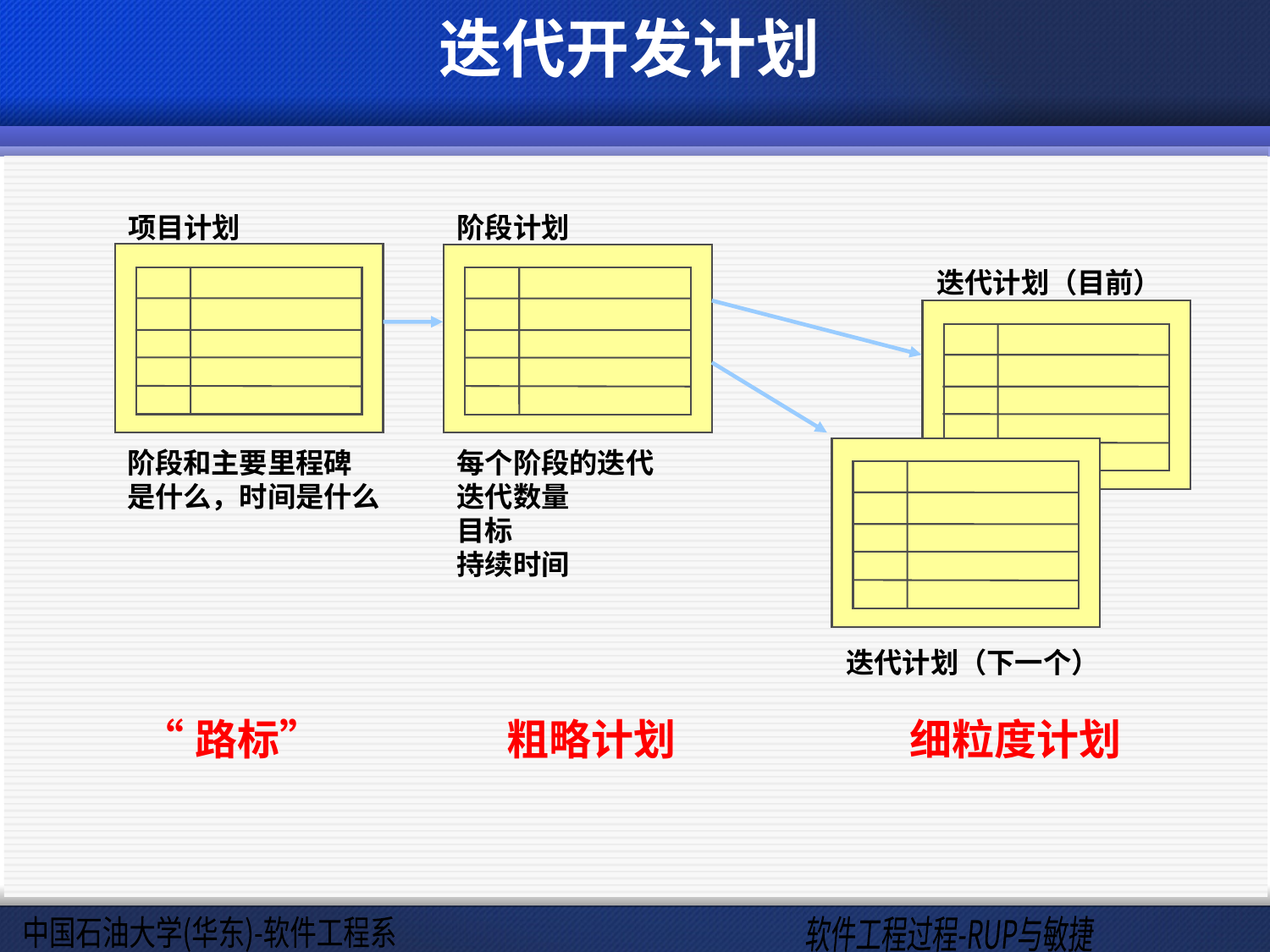

# 迭代开发计划
项目计划

“路标”
阶段和主要里程碑
是什么，时间是什么
阶段计划

迭代计划（目前）

每个阶段的迭代
迭代数量
目标
持续时间
迭代计划（下一个）
粗略计划
细粒度计划